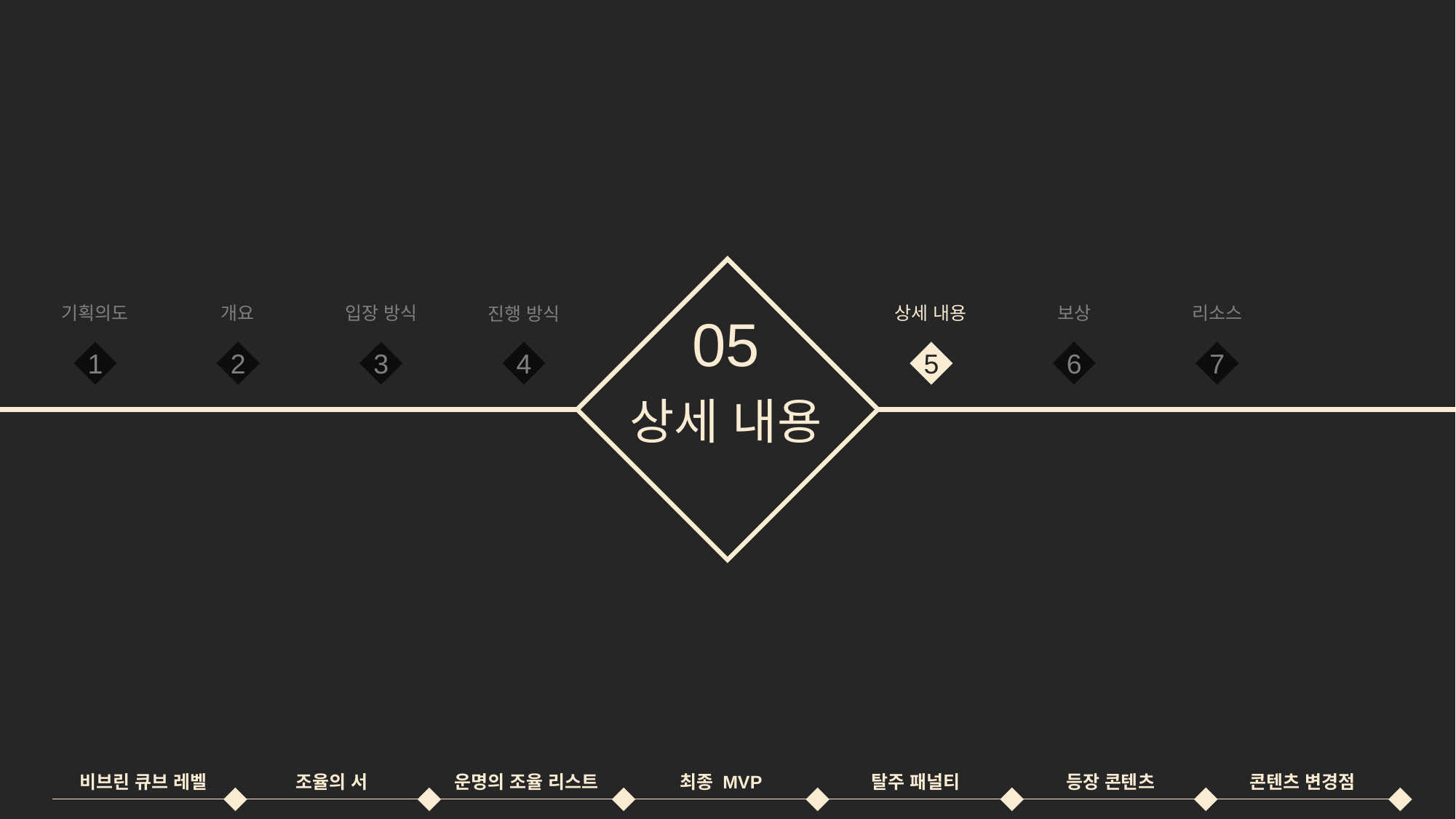

기획의도
입장 방식
상세 내용
리소스
개요
보상
진행 방식
05
1
2
3
4
5
6
7
상세 내용
운명의 조율 리스트
비브린 큐브 레벨
조율의 서
최종 MVP
탈주 패널티
등장 콘텐츠
콘텐츠 변경점